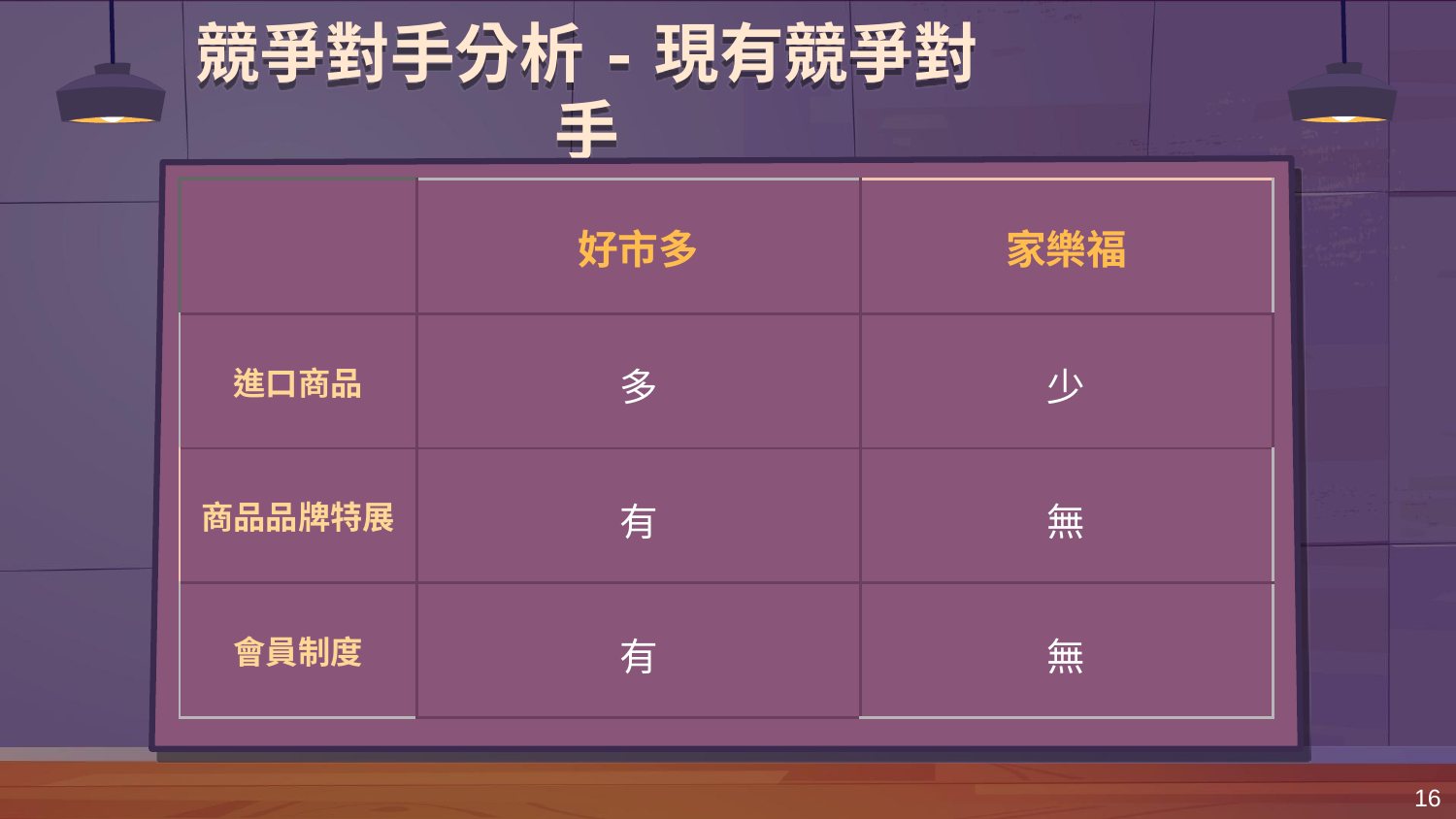

競爭對手分析-現有競爭對手

|  | 好市多 | 家樂福 |
| --- | --- | --- |
| 進口商品 | 多 | 少 |
| 商品品牌特展 | 有 | 無 |
| 會員制度 | 有 | 無 |
16